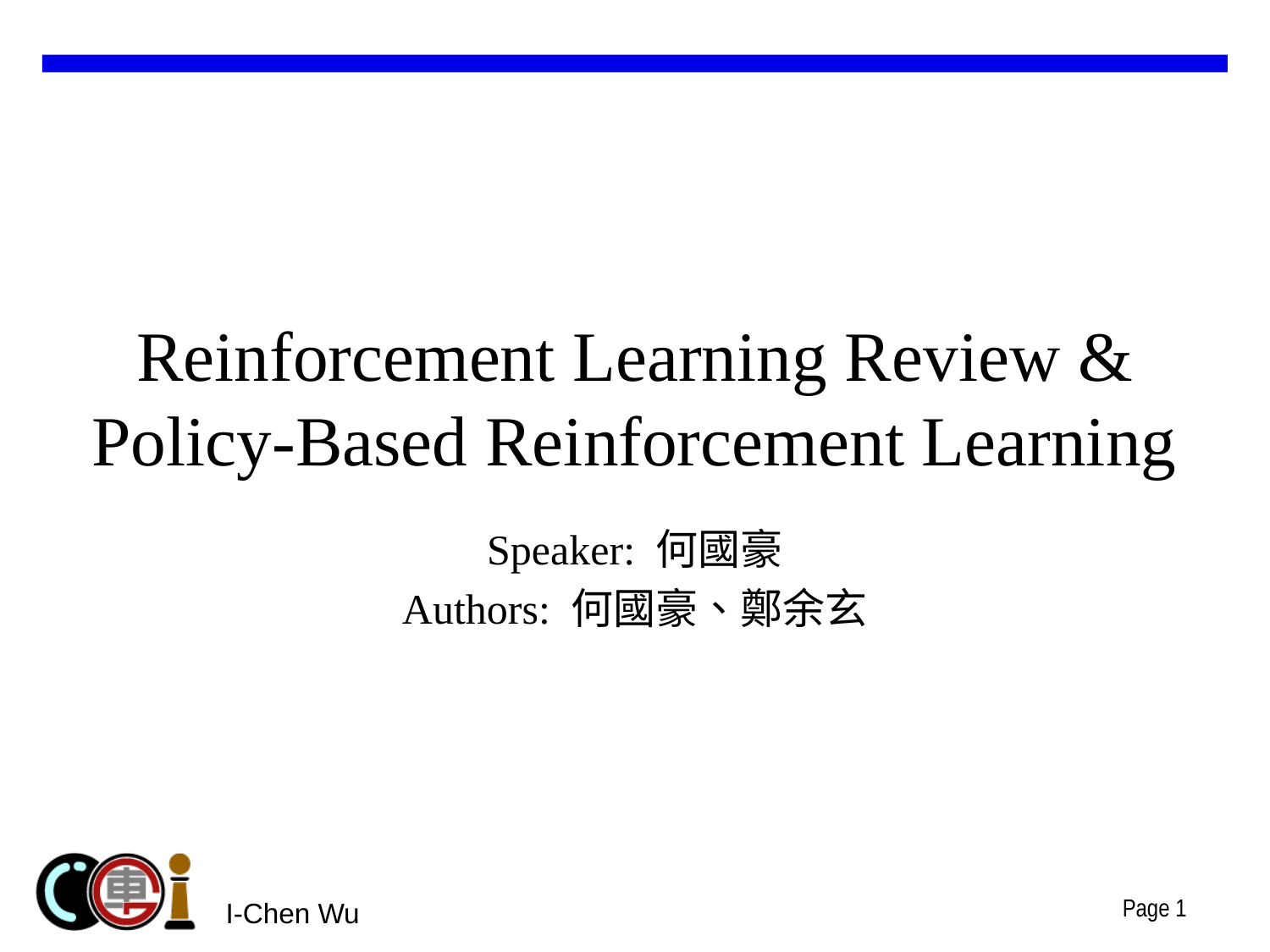

# Reinforcement Learning Review & Policy-Based Reinforcement Learning
Speaker: 何國豪
Authors: 何國豪、鄭余玄